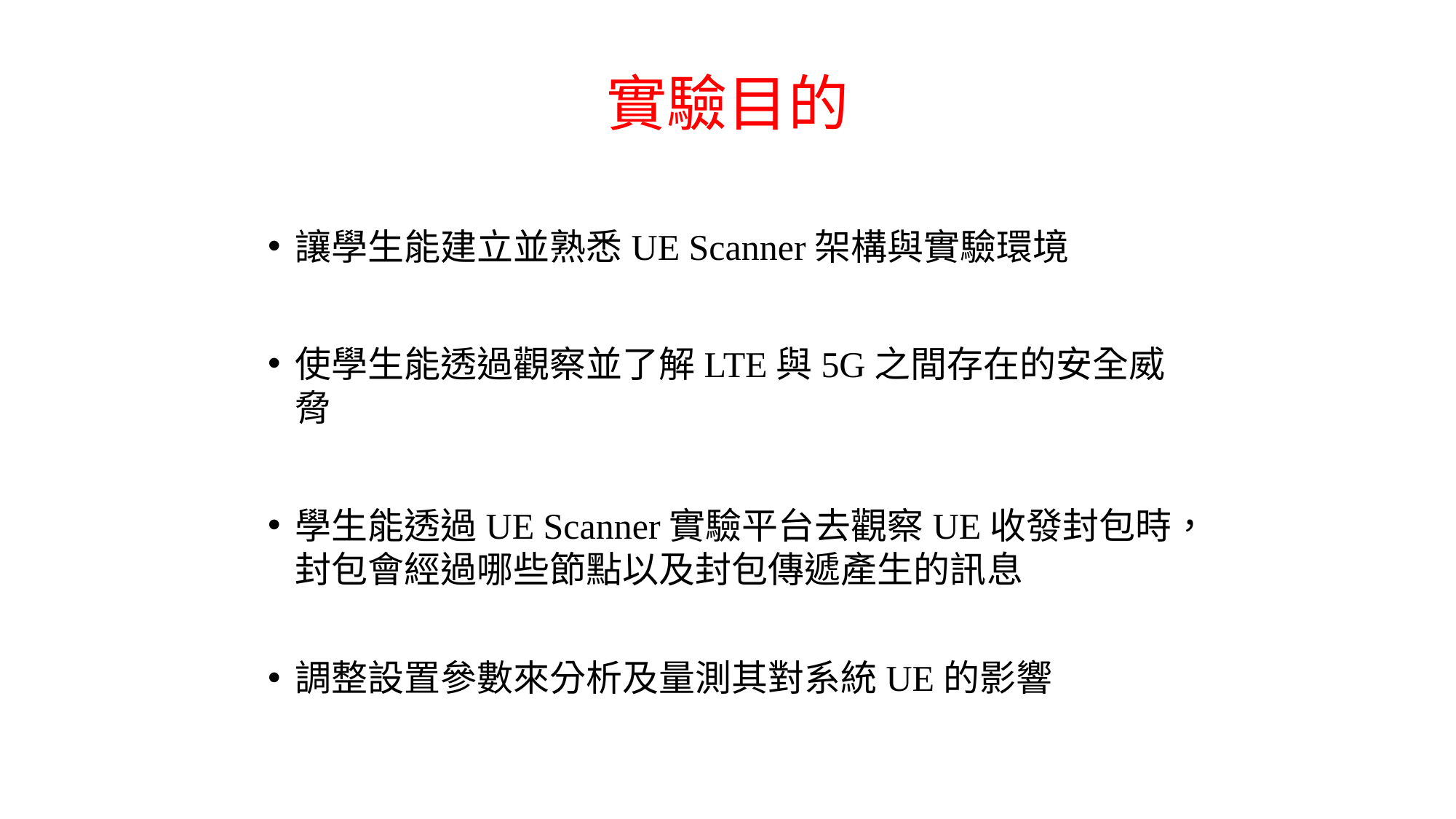

# 實驗目的
讓學生能建立並熟悉UE Scanner架構與實驗環境

使學生能透過觀察並了解LTE與5G之間存在的安全威脅

學生能透過UE Scanner實驗平台去觀察UE收發封包時，封包會經過哪些節點以及封包傳遞產生的訊息

調整設置參數來分析及量測其對系統UE的影響